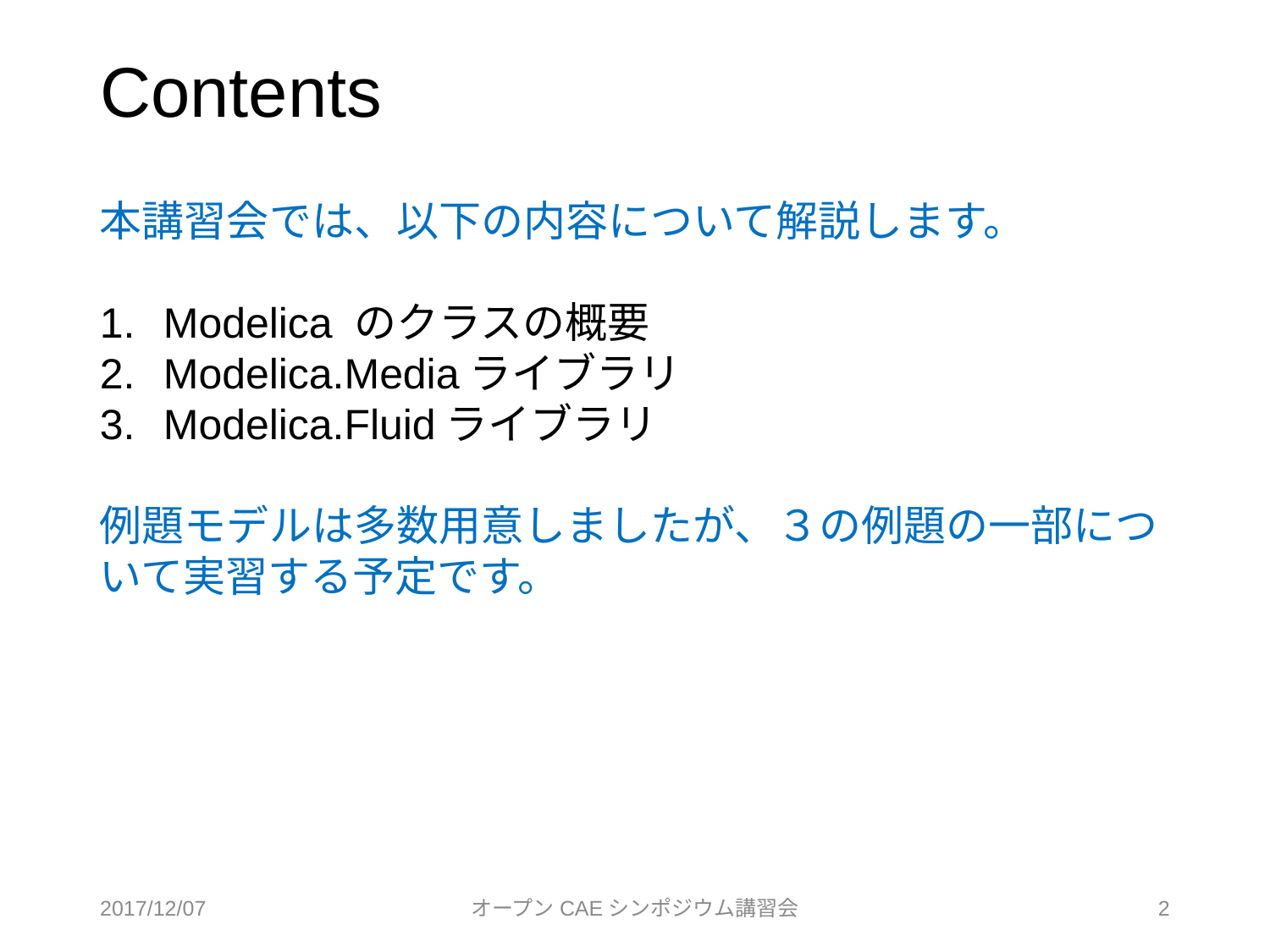

# Contents
本講習会では、以下の内容について解説します。

Modelica のクラスの概要
Modelica.Mediaライブラリ
Modelica.Fluidライブラリ

例題モデルは多数用意しましたが、３の例題の一部について実習する予定です。
2017/12/07
オープンCAEシンポジウム講習会
2